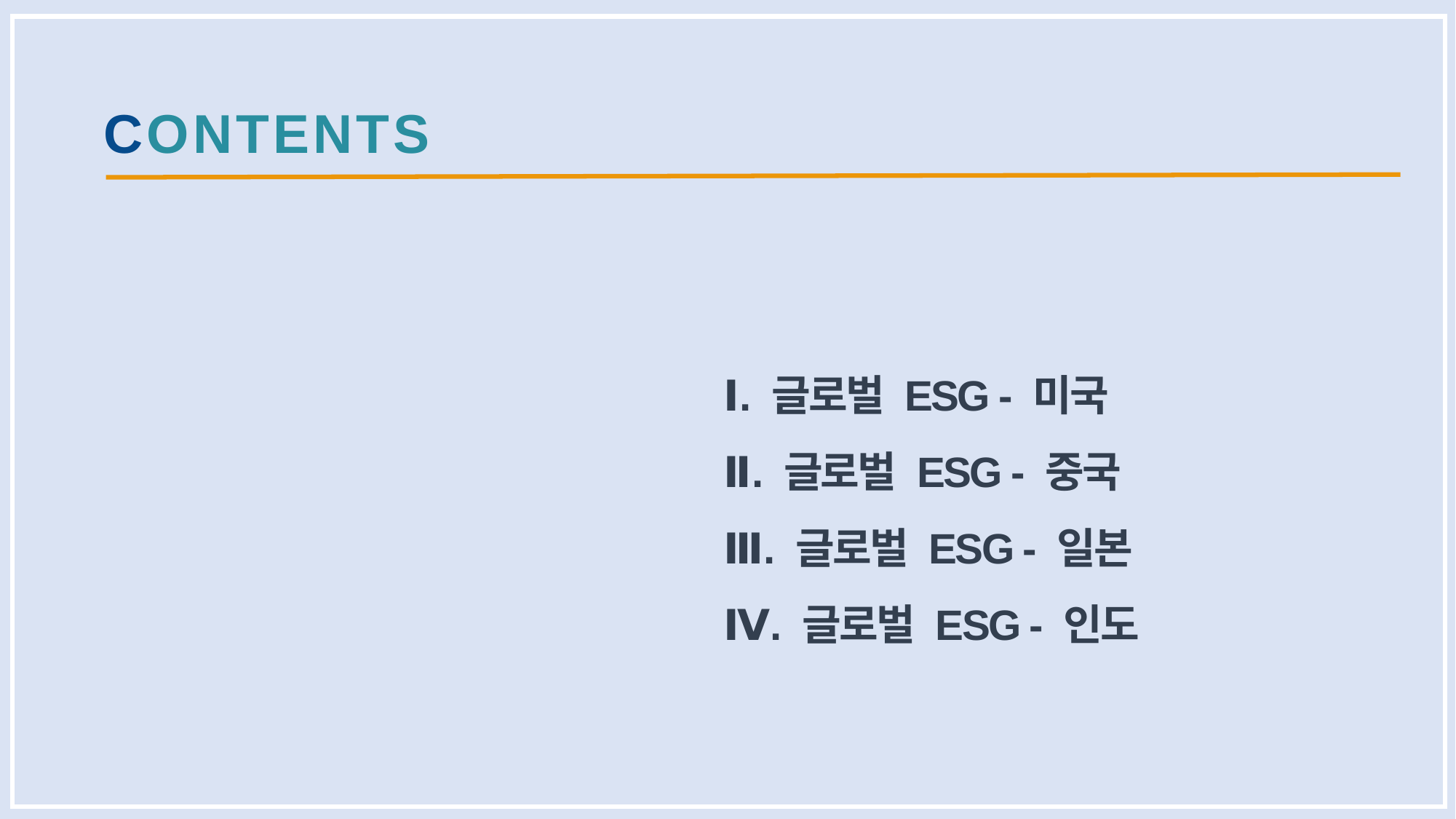

CONTENTS
Ⅰ. 글로벌 ESG - 미국
Ⅱ. 글로벌 ESG - 중국
Ⅲ. 글로벌 ESG - 일본
Ⅳ. 글로벌 ESG - 인도